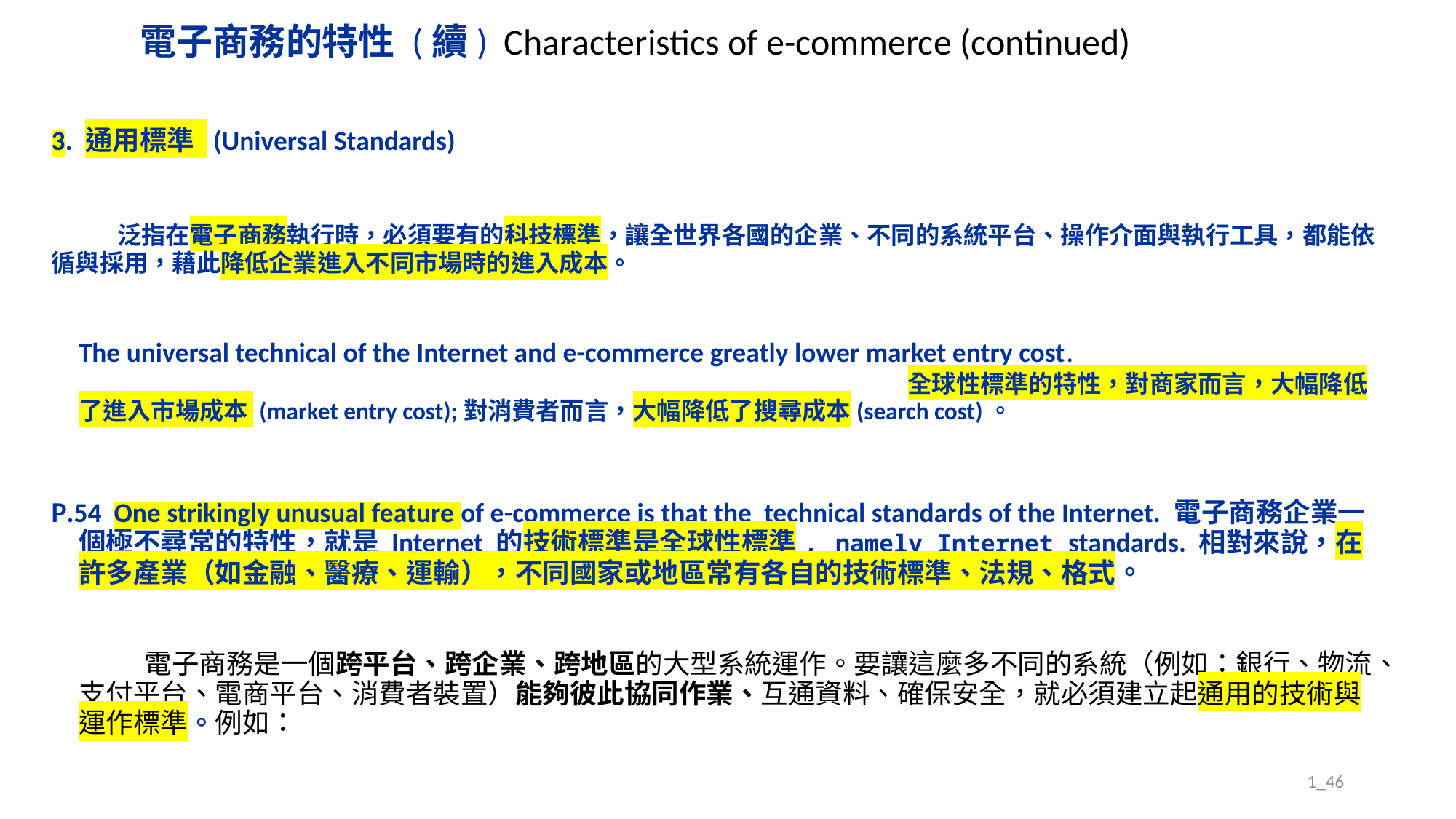

# 電子商務的特性 (續)  Characteristics of e-commerce (continued)

3. 通用標準  (Universal Standards)

        泛指在電子商務執行時，必須要有的科技標準，讓全世界各國的企業、不同的系統平台、操作介面與執行工具，都能依循與採用，藉此降低企業進入不同市場時的進入成本。

The universal technical of the Internet and e-commerce greatly lower market entry cost.                                                                                                                                                                                     全球性標準的特性，對商家而言，大幅降低了進入市場成本 (market entry cost);對消費者而言，大幅降低了搜尋成本(search cost)。

P.54  One strikingly unusual feature of e-commerce is that the  technical standards of the Internet. 電子商務企業一個極不尋常的特性，就是 Internet 的技術標準是全球性標準, namely Internet standards. 相對來說，在許多產業（如金融、醫療、運輸），不同國家或地區常有各自的技術標準、法規、格式。

              電子商務是一個跨平台、跨企業、跨地區的大型系統運作。要讓這麼多不同的系統（例如：銀行、物流、支付平台、電商平台、消費者裝置）能夠彼此協同作業、互通資料、確保安全，就必須建立起通用的技術與運作標準。例如：

1_46